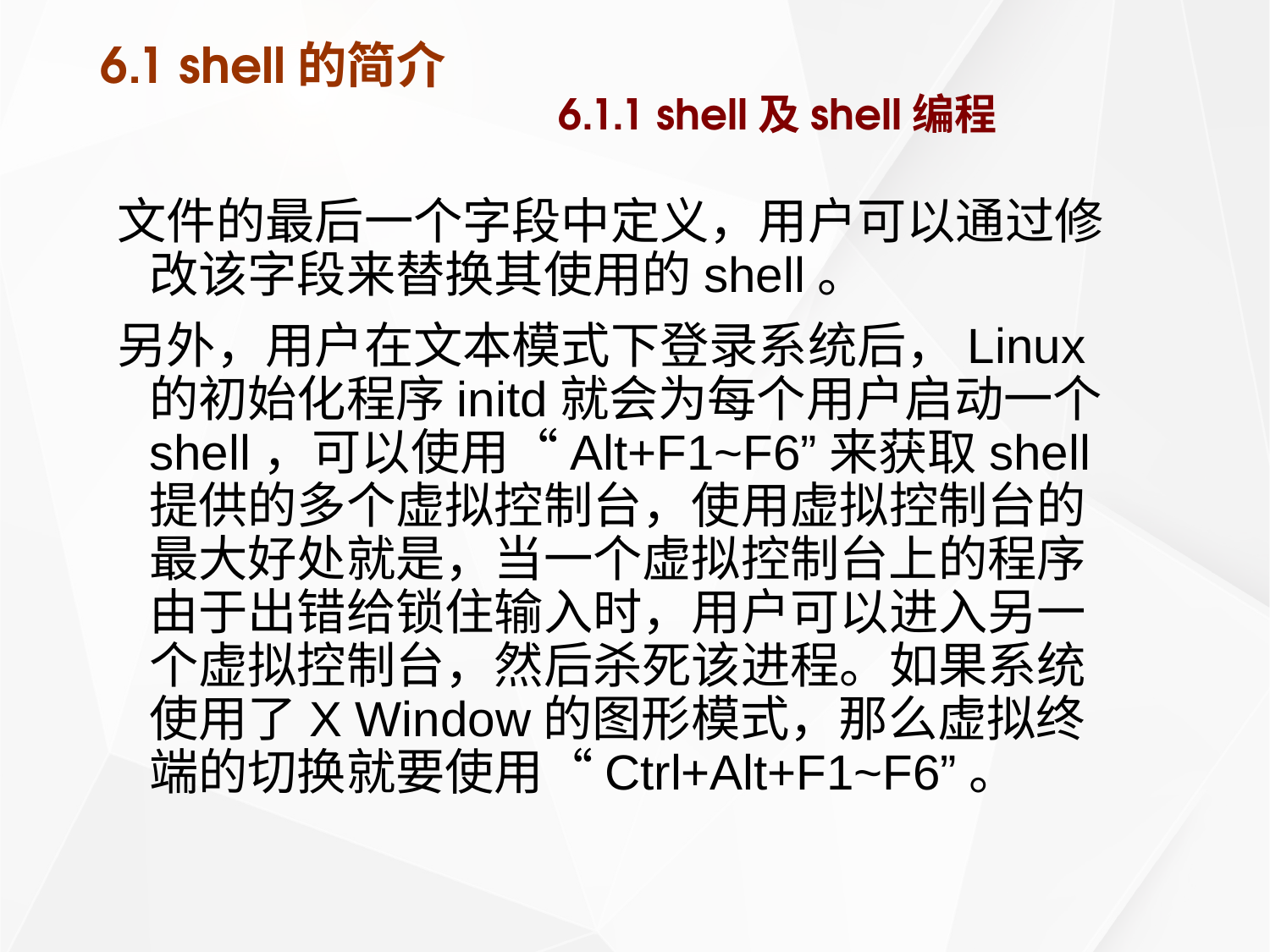

# 6.1 shell的简介 6.1.1 shell及shell编程
文件的最后一个字段中定义，用户可以通过修改该字段来替换其使用的shell。
另外，用户在文本模式下登录系统后，Linux的初始化程序initd就会为每个用户启动一个shell，可以使用“Alt+F1~F6”来获取shell提供的多个虚拟控制台，使用虚拟控制台的最大好处就是，当一个虚拟控制台上的程序由于出错给锁住输入时，用户可以进入另一个虚拟控制台，然后杀死该进程。如果系统使用了X Window的图形模式，那么虚拟终端的切换就要使用“Ctrl+Alt+F1~F6”。